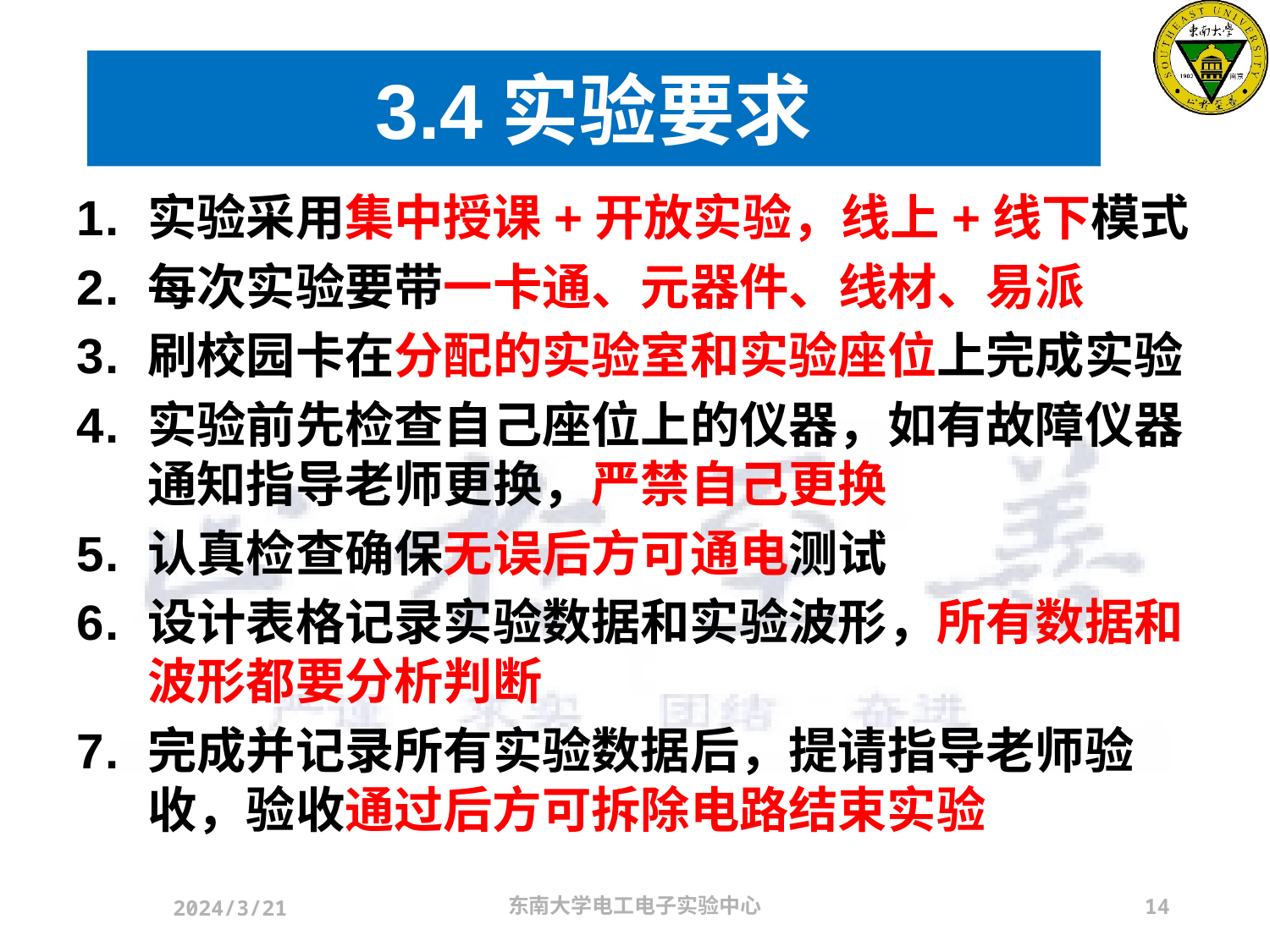

# 3.4实验要求
实验采用集中授课+开放实验，线上+线下模式
每次实验要带一卡通、元器件、线材、易派
刷校园卡在分配的实验室和实验座位上完成实验
实验前先检查自己座位上的仪器，如有故障仪器通知指导老师更换，严禁自己更换
认真检查确保无误后方可通电测试
设计表格记录实验数据和实验波形，所有数据和波形都要分析判断
完成并记录所有实验数据后，提请指导老师验收，验收通过后方可拆除电路结束实验

2024/3/21
东南大学电工电子实验中心
14